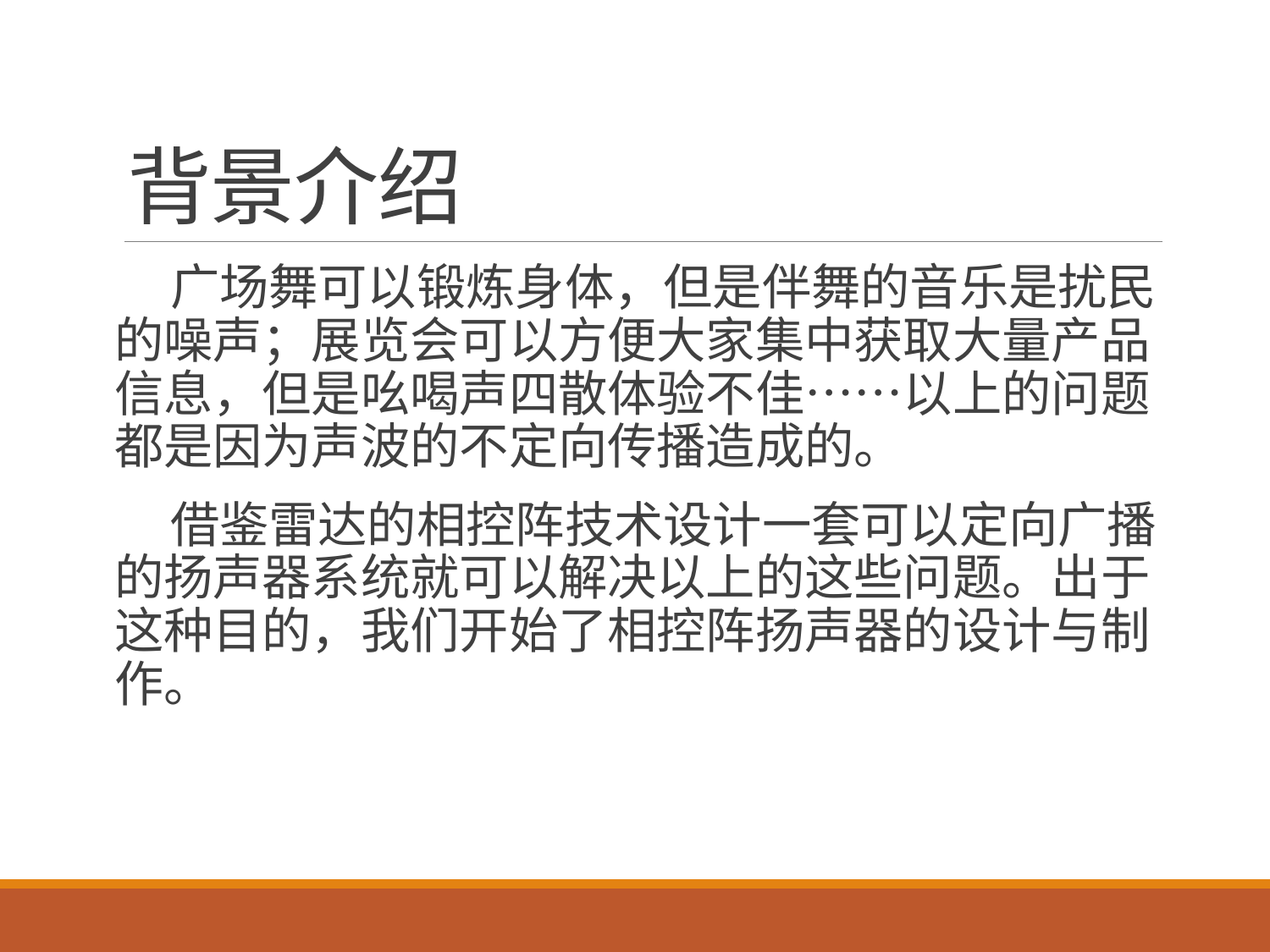

# 背景介绍
    广场舞可以锻炼身体，但是伴舞的音乐是扰民的噪声；展览会可以方便大家集中获取大量产品信息，但是吆喝声四散体验不佳……以上的问题都是因为声波的不定向传播造成的。
    借鉴雷达的相控阵技术设计一套可以定向广播的扬声器系统就可以解决以上的这些问题。出于这种目的，我们开始了相控阵扬声器的设计与制作。